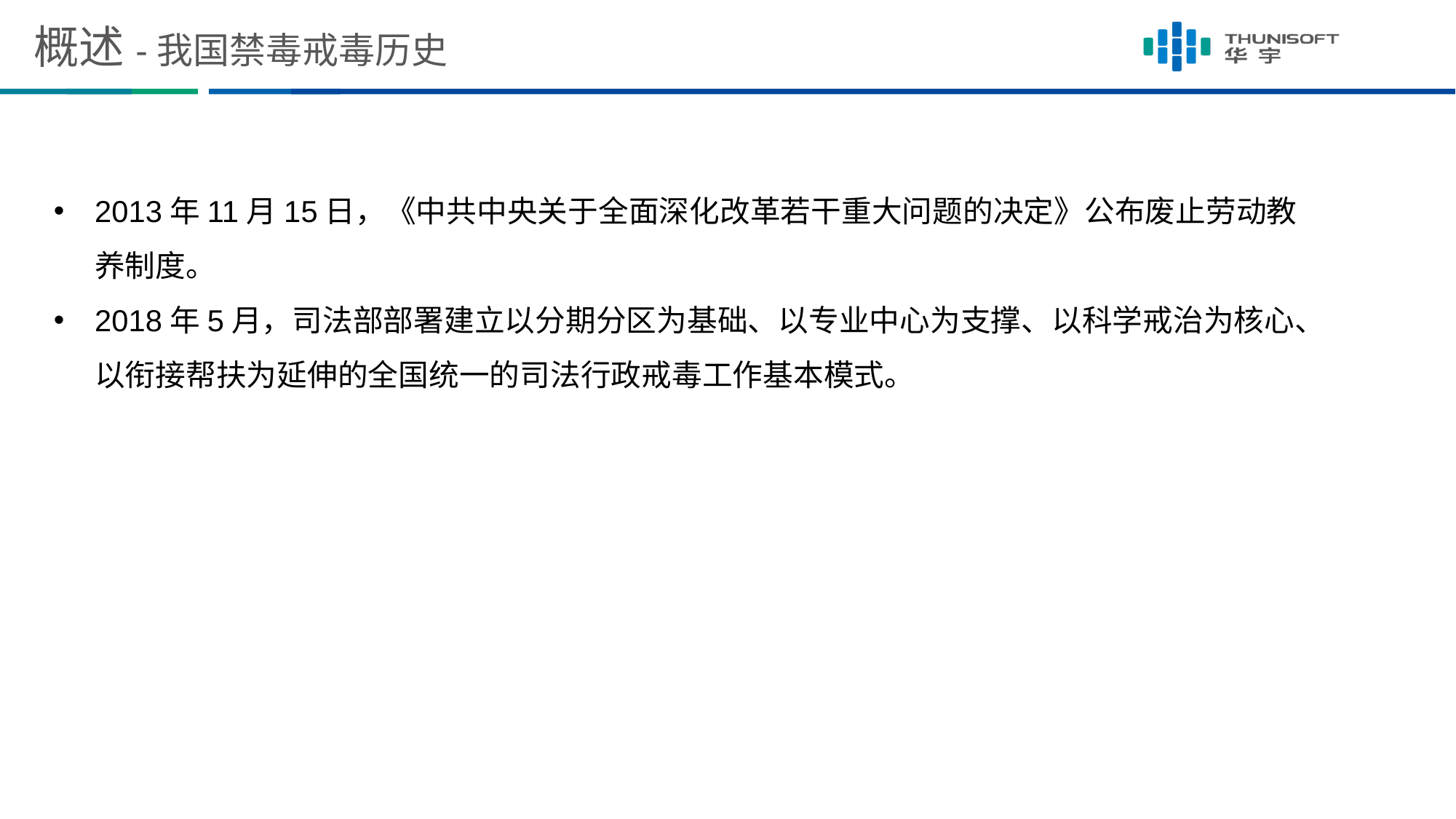

# 概述-我国禁毒戒毒历史
2013年11月15日，《中共中央关于全面深化改革若干重大问题的决定》公布废止劳动教养制度。
2018年5月，司法部部署建立以分期分区为基础、以专业中心为支撑、以科学戒治为核心、以衔接帮扶为延伸的全国统一的司法行政戒毒工作基本模式。